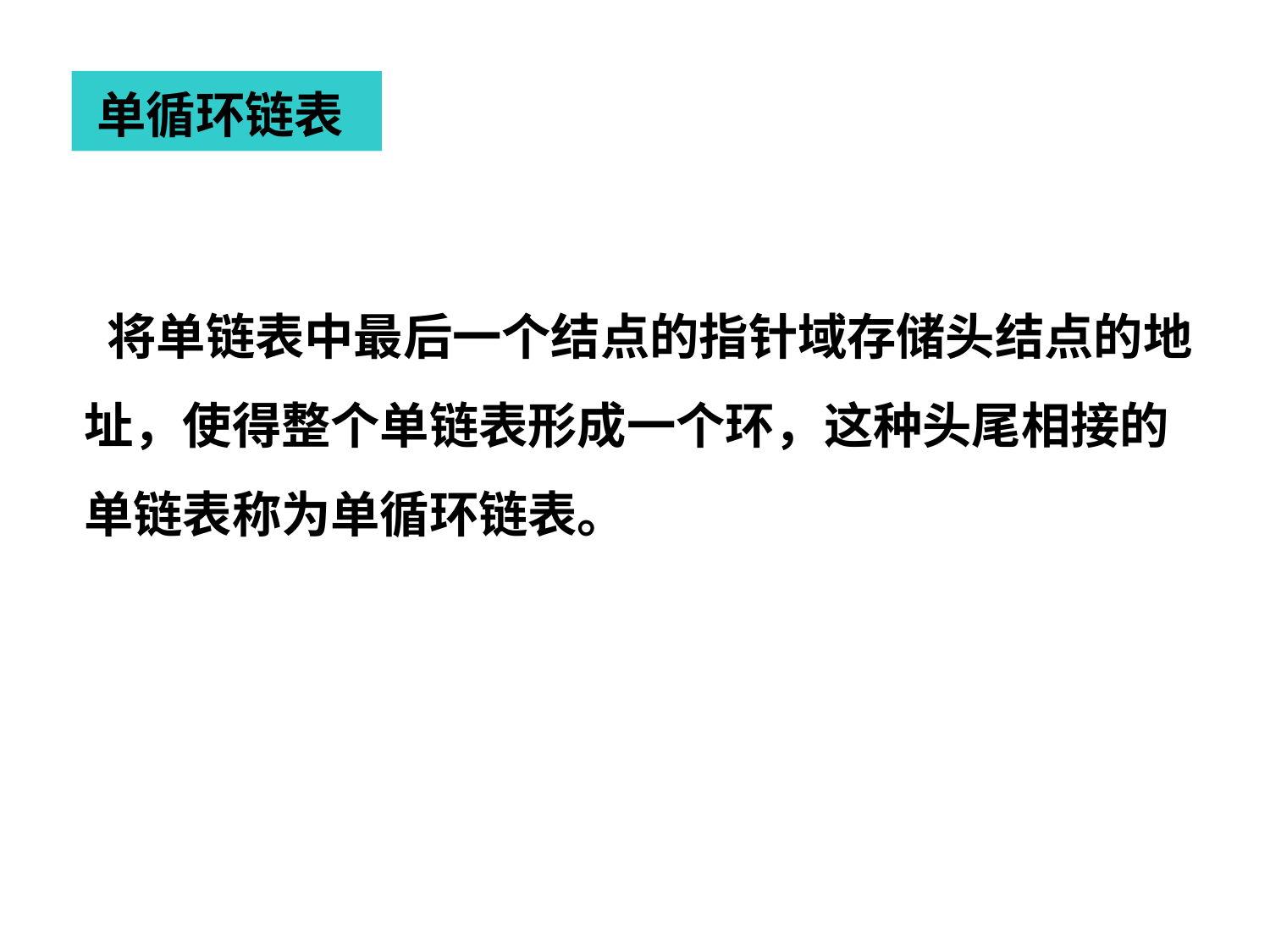

单循环链表
 将单链表中最后一个结点的指针域存储头结点的地址，使得整个单链表形成一个环，这种头尾相接的单链表称为单循环链表。